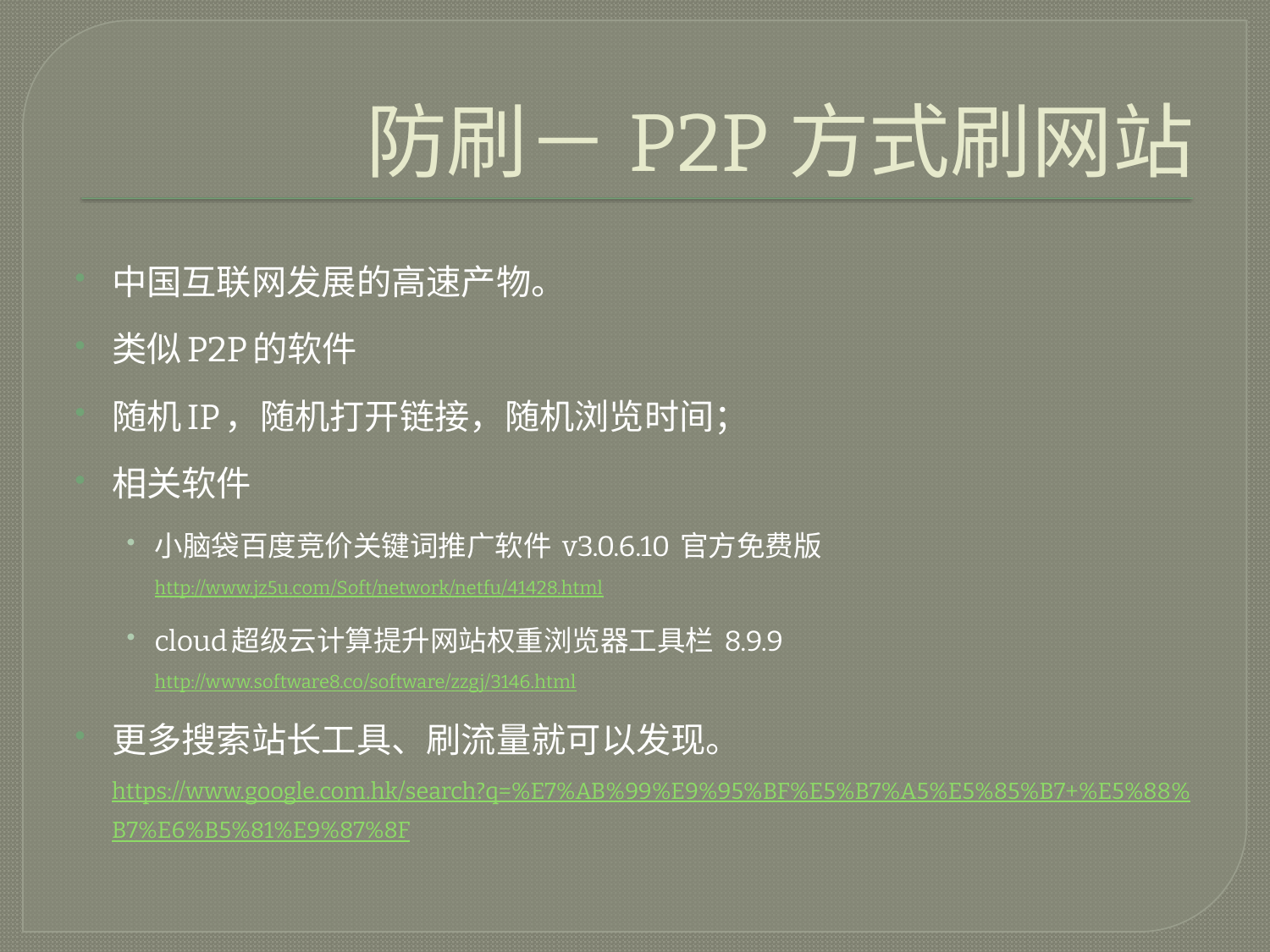

# 防刷－P2P方式刷网站
中国互联网发展的高速产物。
类似P2P的软件
随机IP，随机打开链接，随机浏览时间；
相关软件
小脑袋百度竞价关键词推广软件 v3.0.6.10 官方免费版
http://www.jz5u.com/Soft/network/netfu/41428.html
cloud超级云计算提升网站权重浏览器工具栏 8.9.9
http://www.software8.co/software/zzgj/3146.html
更多搜索站长工具、刷流量就可以发现。
https://www.google.com.hk/search?q=%E7%AB%99%E9%95%BF%E5%B7%A5%E5%85%B7+%E5%88%B7%E6%B5%81%E9%87%8F